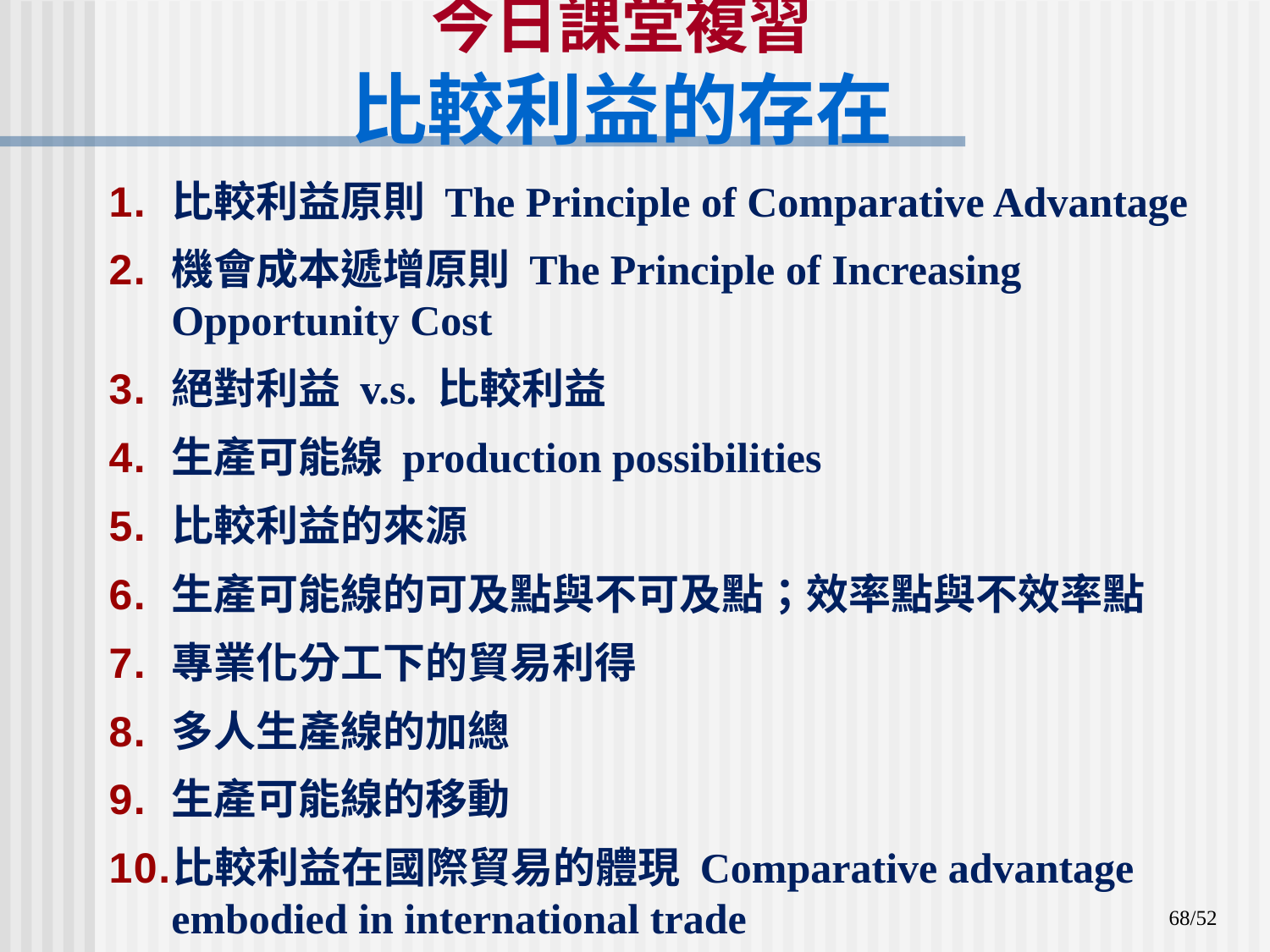

# 今日課堂複習 比較利益的存在
比較利益原則 The Principle of Comparative Advantage
機會成本遞增原則 The Principle of Increasing Opportunity Cost
絕對利益 v.s. 比較利益
生產可能線 production possibilities
比較利益的來源
生產可能線的可及點與不可及點；效率點與不效率點
專業化分工下的貿易利得
多人生產線的加總
生產可能線的移動
比較利益在國際貿易的體現 Comparative advantage embodied in international trade